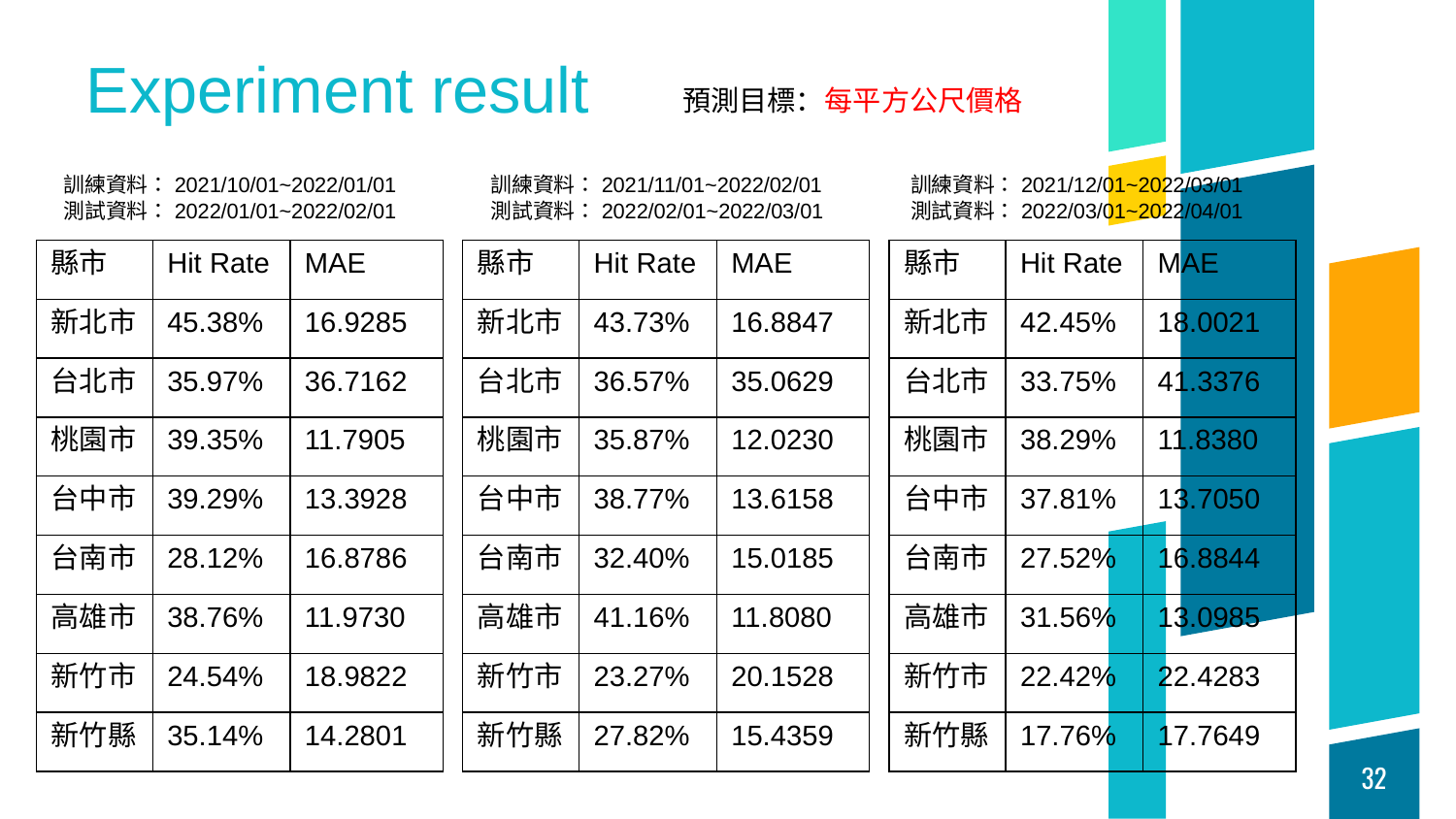

# Experiment result
預測目標：每平方公尺價格
訓練資料：2021/10/01~2022/01/01
測試資料：2022/01/01~2022/02/01

訓練資料：2021/11/01~2022/02/01
測試資料：2022/02/01~2022/03/01

訓練資料：2021/12/01~2022/03/01
測試資料：2022/03/01~2022/04/01

| 縣市 | Hit Rate | MAE |
| --- | --- | --- |
| 新北市 | 45.38% | 16.9285 |
| 台北市 | 35.97% | 36.7162 |
| 桃園市 | 39.35% | 11.7905 |
| 台中市 | 39.29% | 13.3928 |
| 台南市 | 28.12% | 16.8786 |
| 高雄市 | 38.76% | 11.9730 |
| 新竹市 | 24.54% | 18.9822 |
| 新竹縣 | 35.14% | 14.2801 |
| 縣市 | Hit Rate | MAE |
| --- | --- | --- |
| 新北市 | 43.73% | 16.8847 |
| 台北市 | 36.57% | 35.0629 |
| 桃園市 | 35.87% | 12.0230 |
| 台中市 | 38.77% | 13.6158 |
| 台南市 | 32.40% | 15.0185 |
| 高雄市 | 41.16% | 11.8080 |
| 新竹市 | 23.27% | 20.1528 |
| 新竹縣 | 27.82% | 15.4359 |
| 縣市 | Hit Rate | MAE |
| --- | --- | --- |
| 新北市 | 42.45% | 18.0021 |
| 台北市 | 33.75% | 41.3376 |
| 桃園市 | 38.29% | 11.8380 |
| 台中市 | 37.81% | 13.7050 |
| 台南市 | 27.52% | 16.8844 |
| 高雄市 | 31.56% | 13.0985 |
| 新竹市 | 22.42% | 22.4283 |
| 新竹縣 | 17.76% | 17.7649 |
32